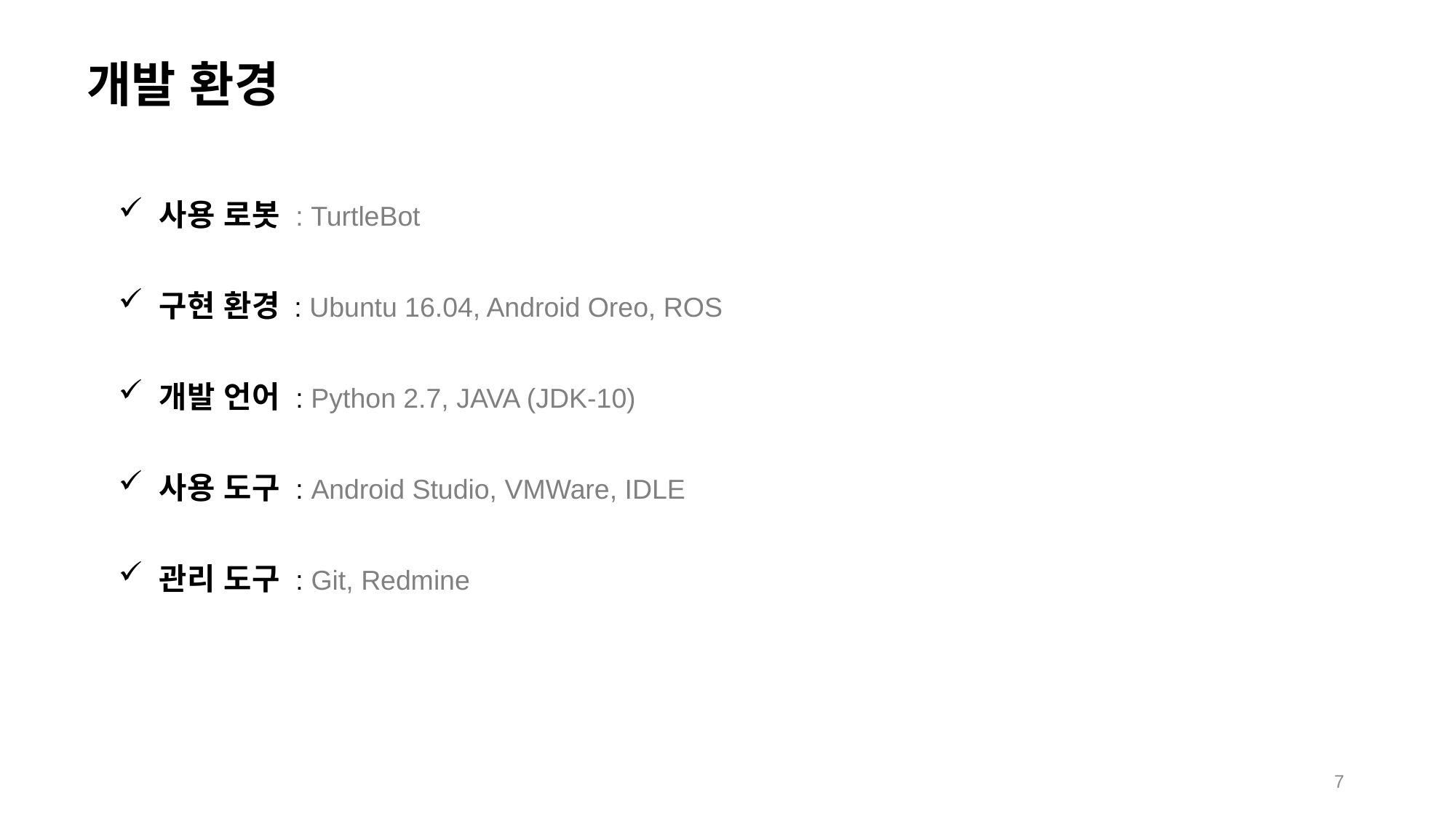

개발 환경
사용 로봇 : TurtleBot
구현 환경 : Ubuntu 16.04, Android Oreo, ROS
개발 언어 : Python 2.7, JAVA (JDK-10)
사용 도구 : Android Studio, VMWare, IDLE
관리 도구 : Git, Redmine
7